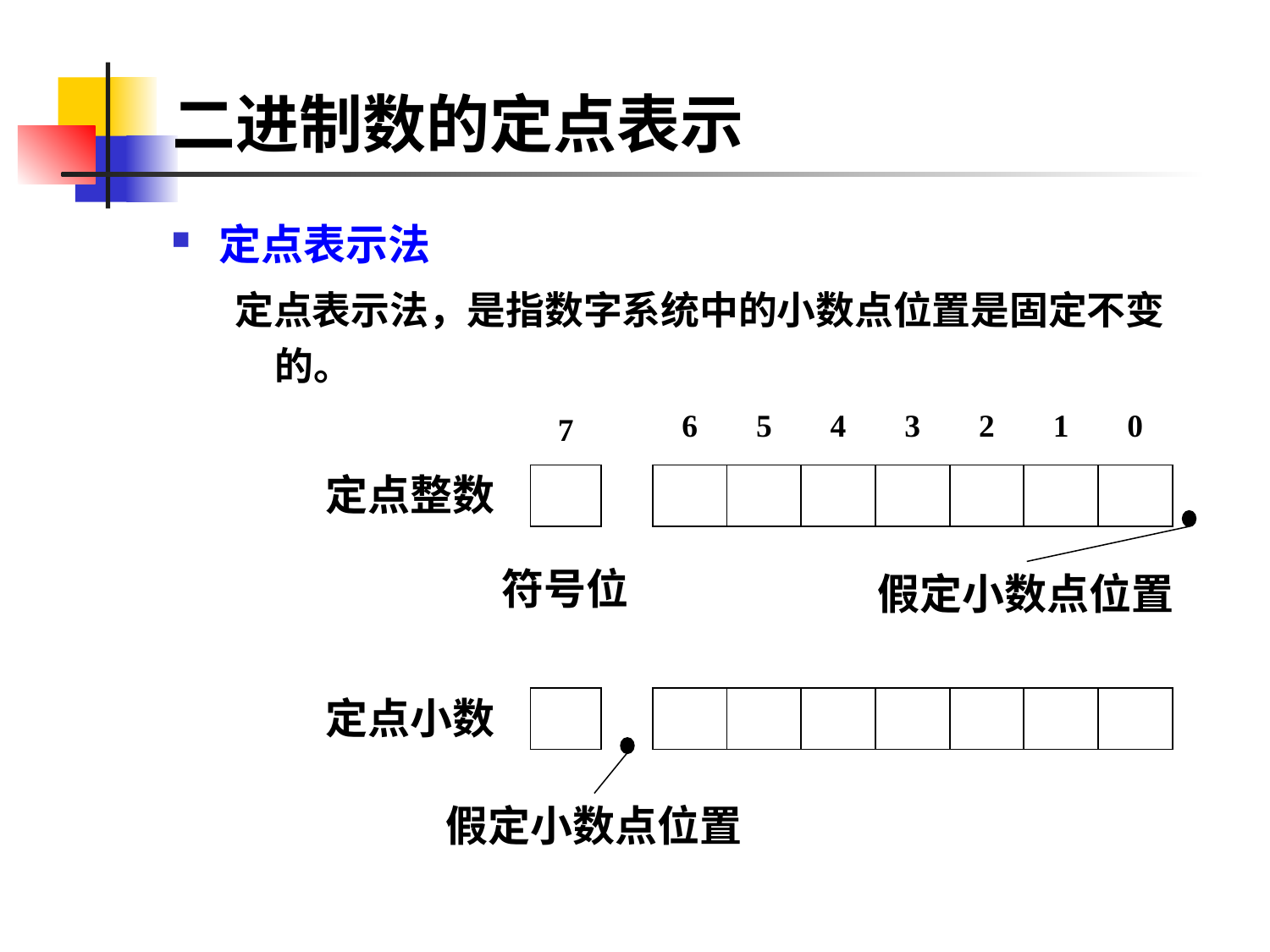

# 二进制数的定点表示
定点表示法
定点表示法，是指数字系统中的小数点位置是固定不变的。
| 6 | 5 | 4 | 3 | 2 | 1 | 0 |
| --- | --- | --- | --- | --- | --- | --- |
| 7 |
| --- |
定点整数
|  |
| --- |
|  |  |  |  |  |  |  |
| --- | --- | --- | --- | --- | --- | --- |

符号位
假定小数点位置
定点小数
|  |
| --- |
|  |  |  |  |  |  |  |
| --- | --- | --- | --- | --- | --- | --- |

假定小数点位置